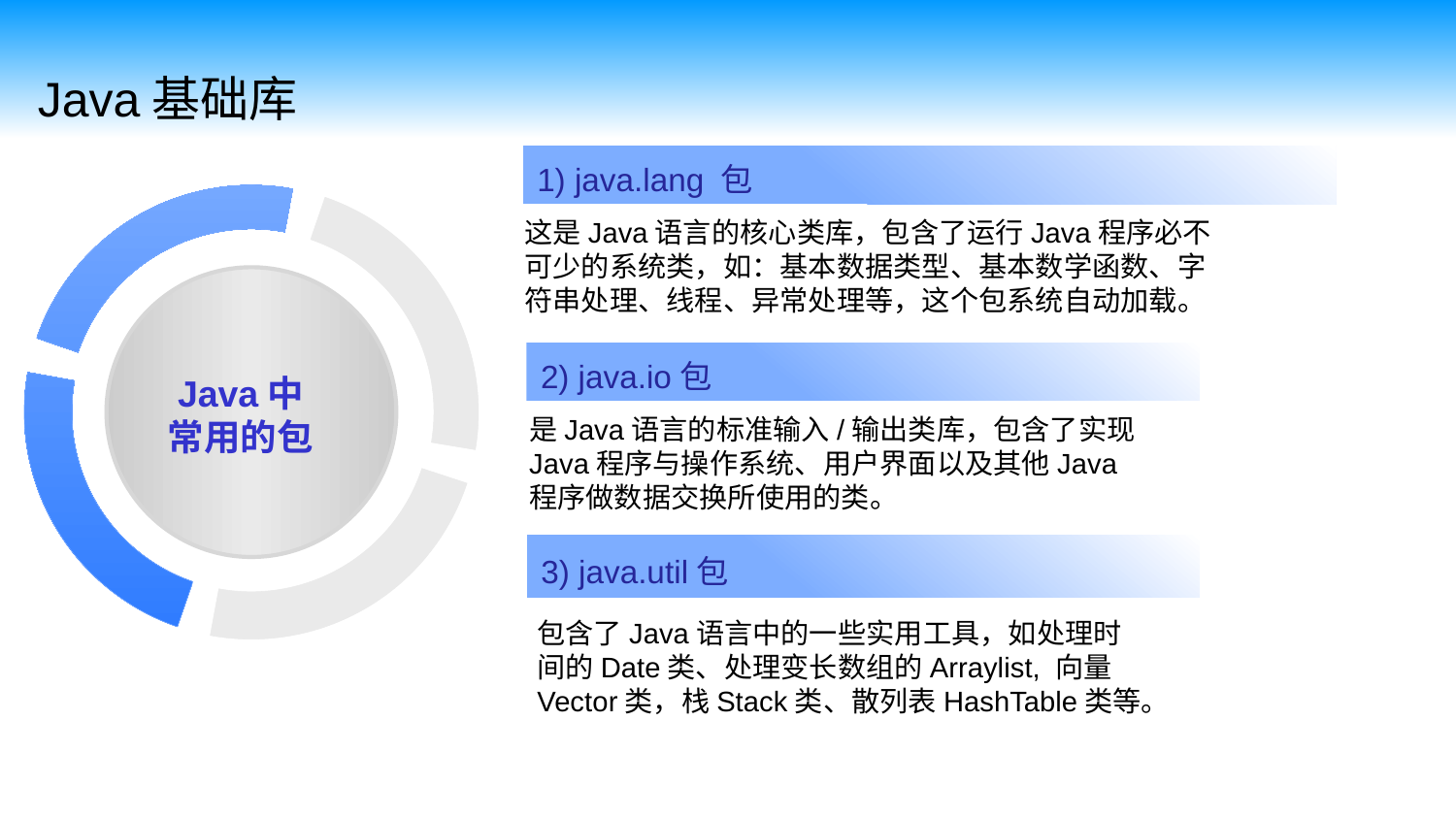

Java基础库
1) java.lang 包
这是Java语言的核心类库，包含了运行Java程序必不可少的系统类，如：基本数据类型、基本数学函数、字符串处理、线程、异常处理等，这个包系统自动加载。

2) java.io包
是Java语言的标准输入/输出类库，包含了实现Java程序与操作系统、用户界面以及其他Java程序做数据交换所使用的类。
Java中
常用的包
3) java.util包
包含了Java语言中的一些实用工具，如处理时间的Date类、处理变长数组的Arraylist, 向量Vector类，栈Stack类、散列表HashTable类等。